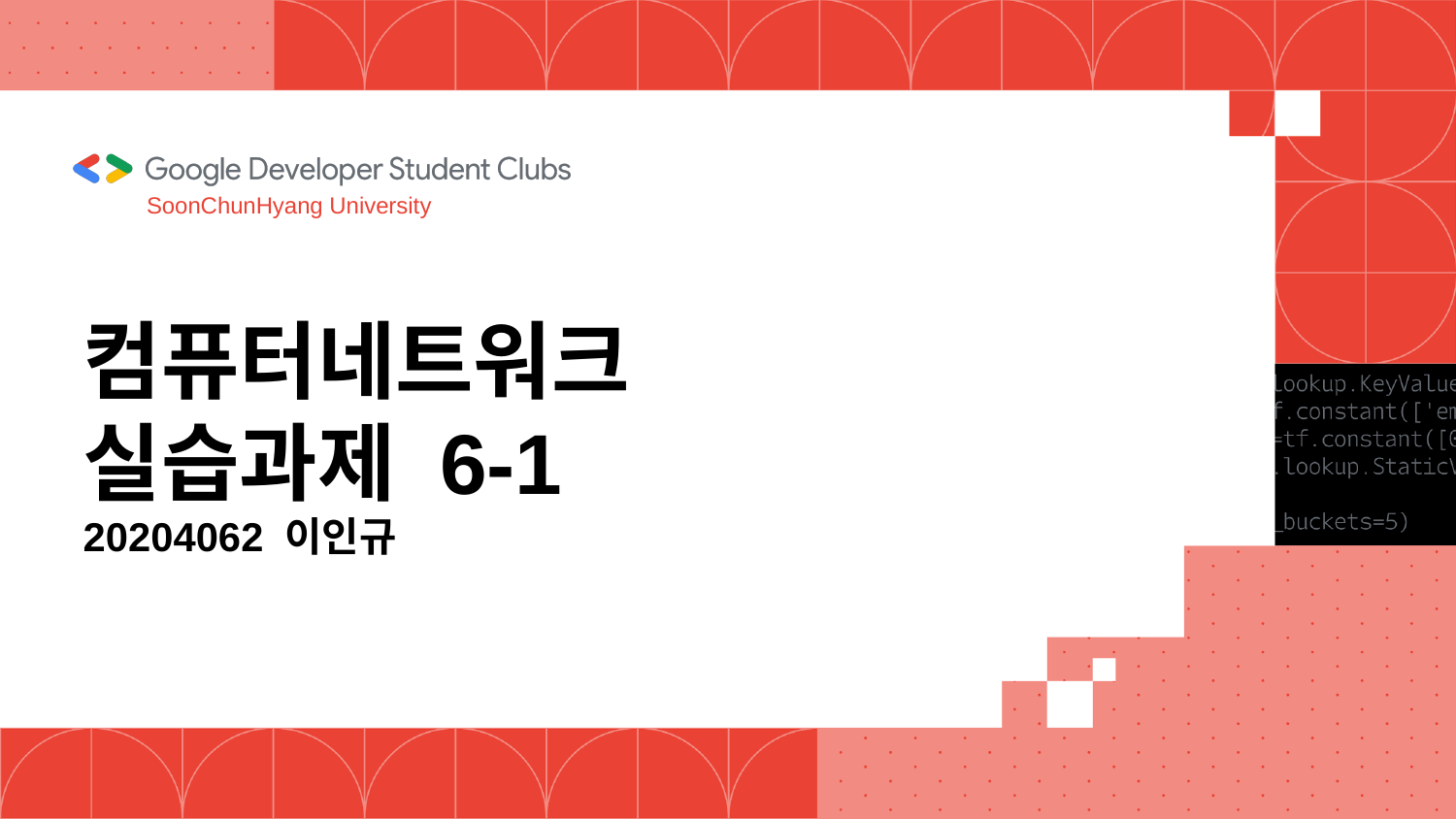

SoonChunHyang University
# 컴퓨터네트워크 실습과제 6-1 20204062 이인규